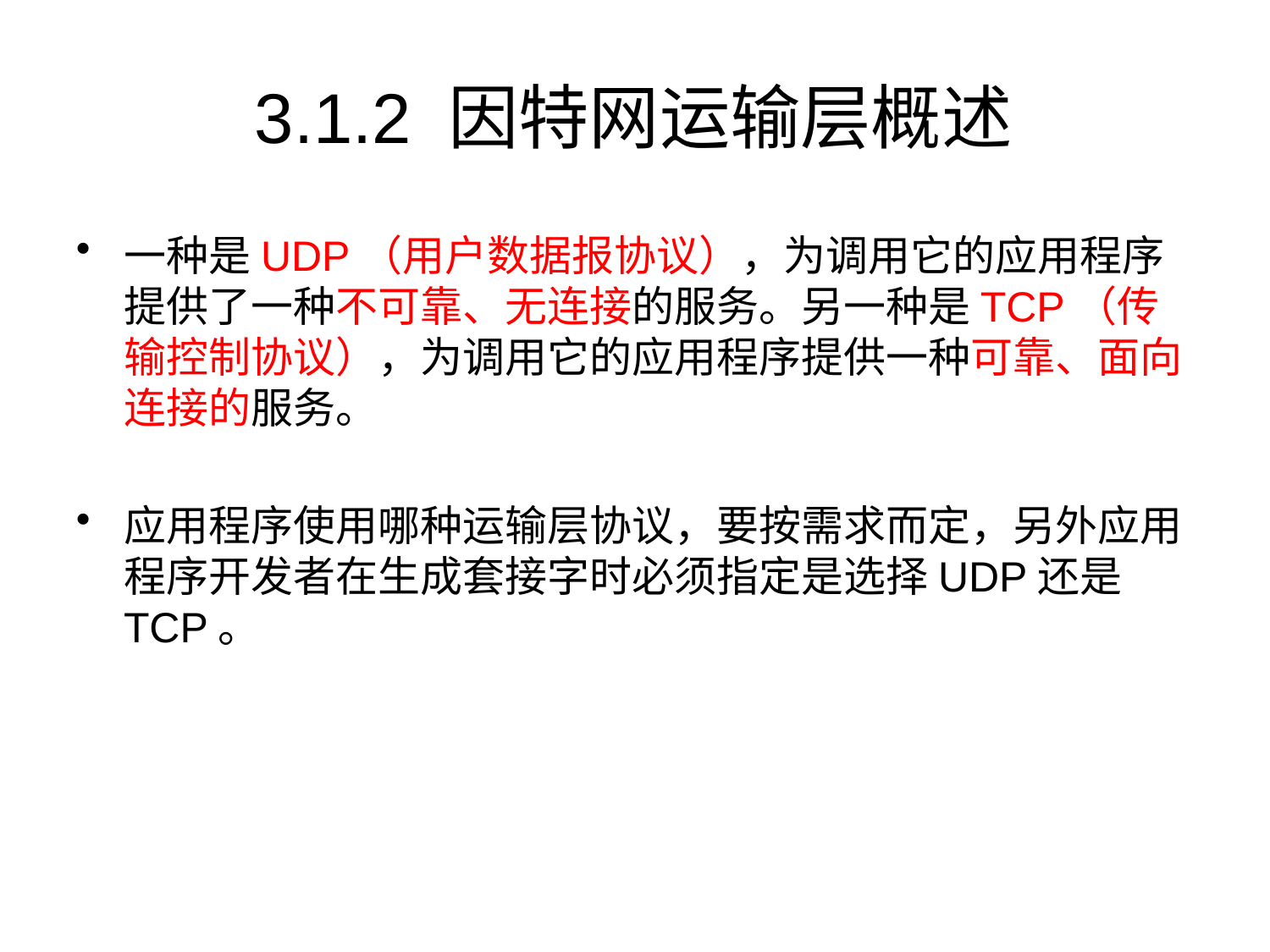

# 3.1.2 因特网运输层概述
一种是UDP（用户数据报协议），为调用它的应用程序提供了一种不可靠、无连接的服务。另一种是TCP（传输控制协议），为调用它的应用程序提供一种可靠、面向连接的服务。

应用程序使用哪种运输层协议，要按需求而定，另外应用程序开发者在生成套接字时必须指定是选择UDP还是TCP。